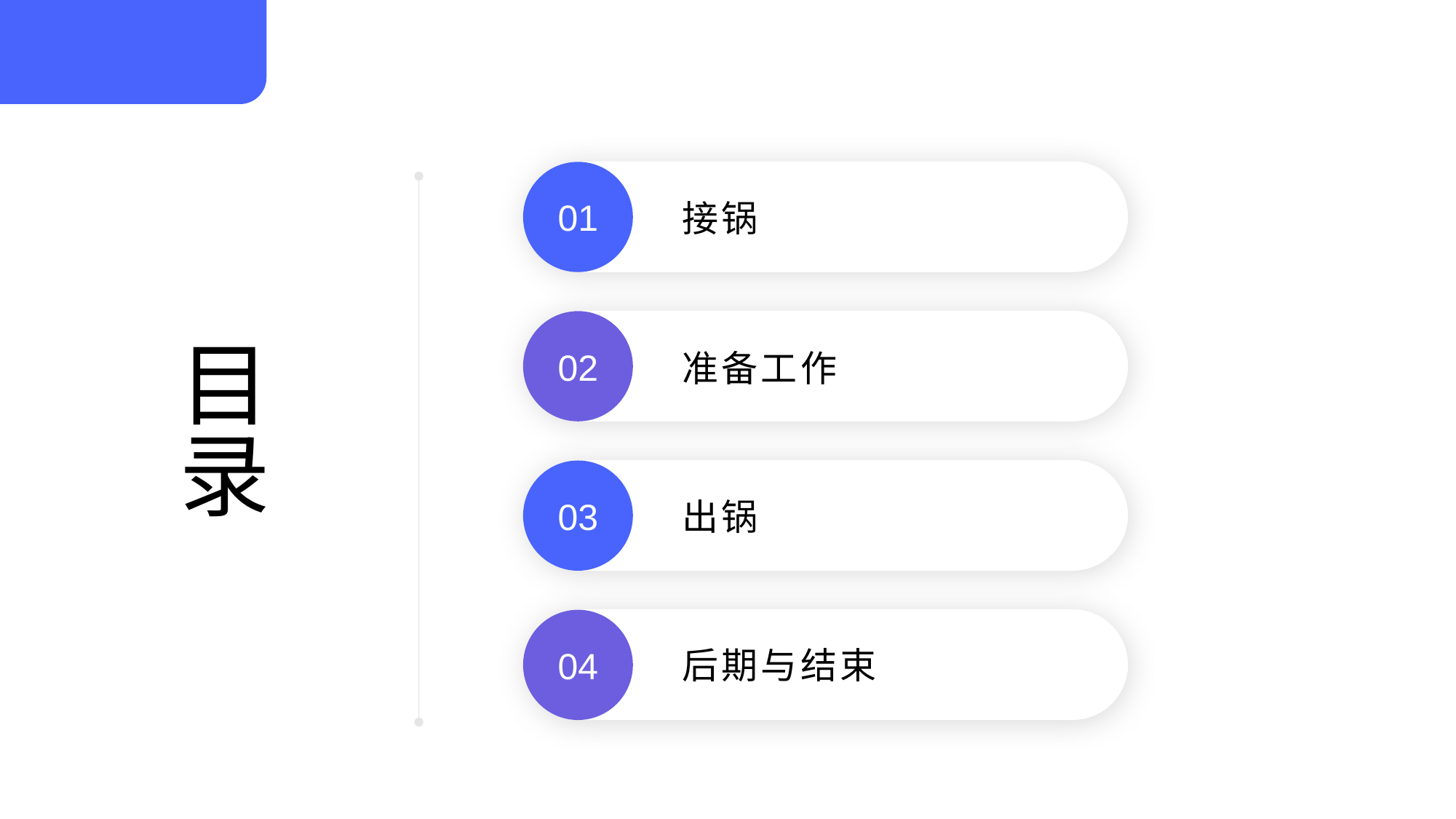

01
接锅
目录

02
准备工作

03
出锅

04
后期与结束